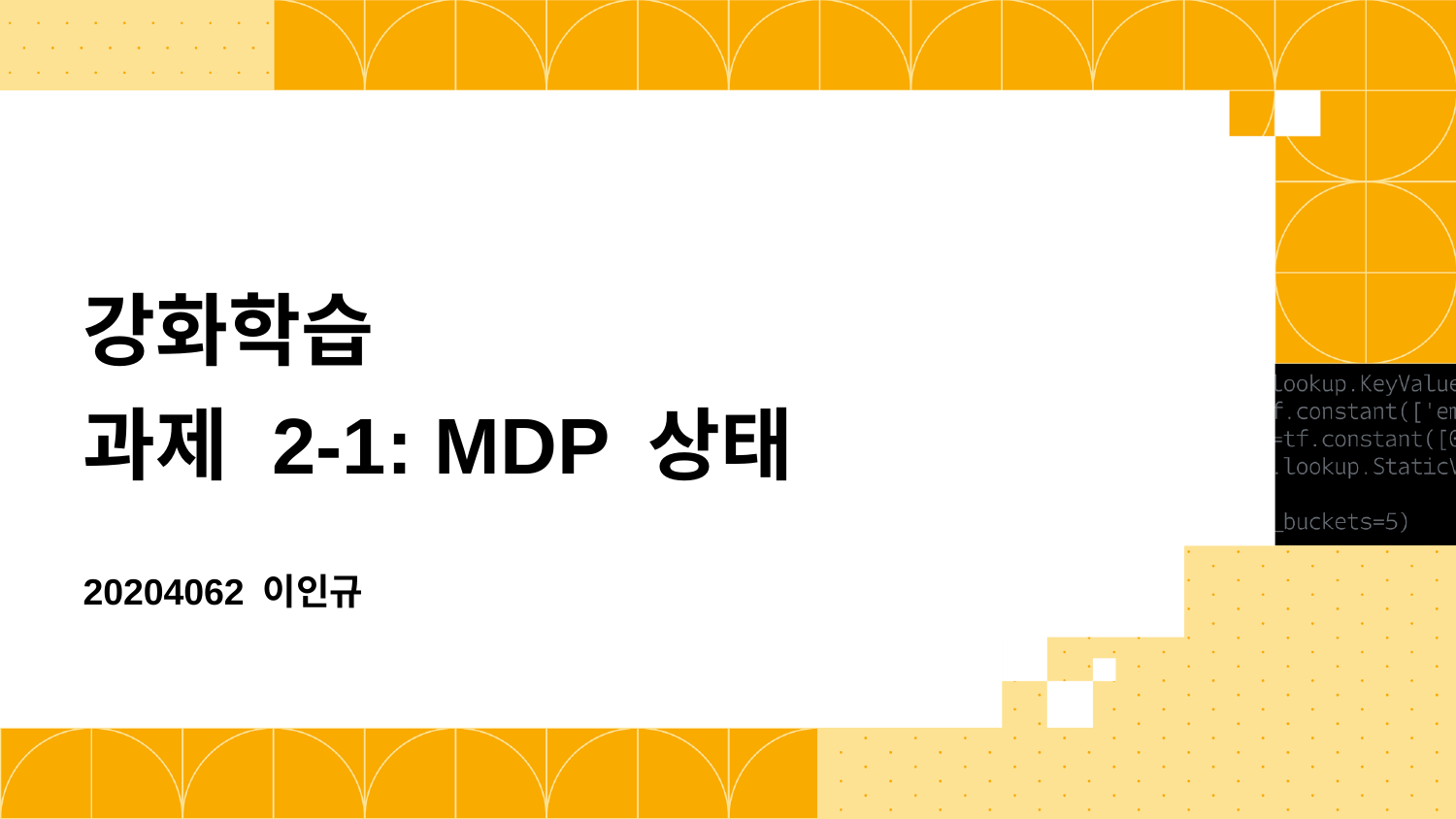

# 강화학습 과제 2-1: MDP 상태
20204062 이인규